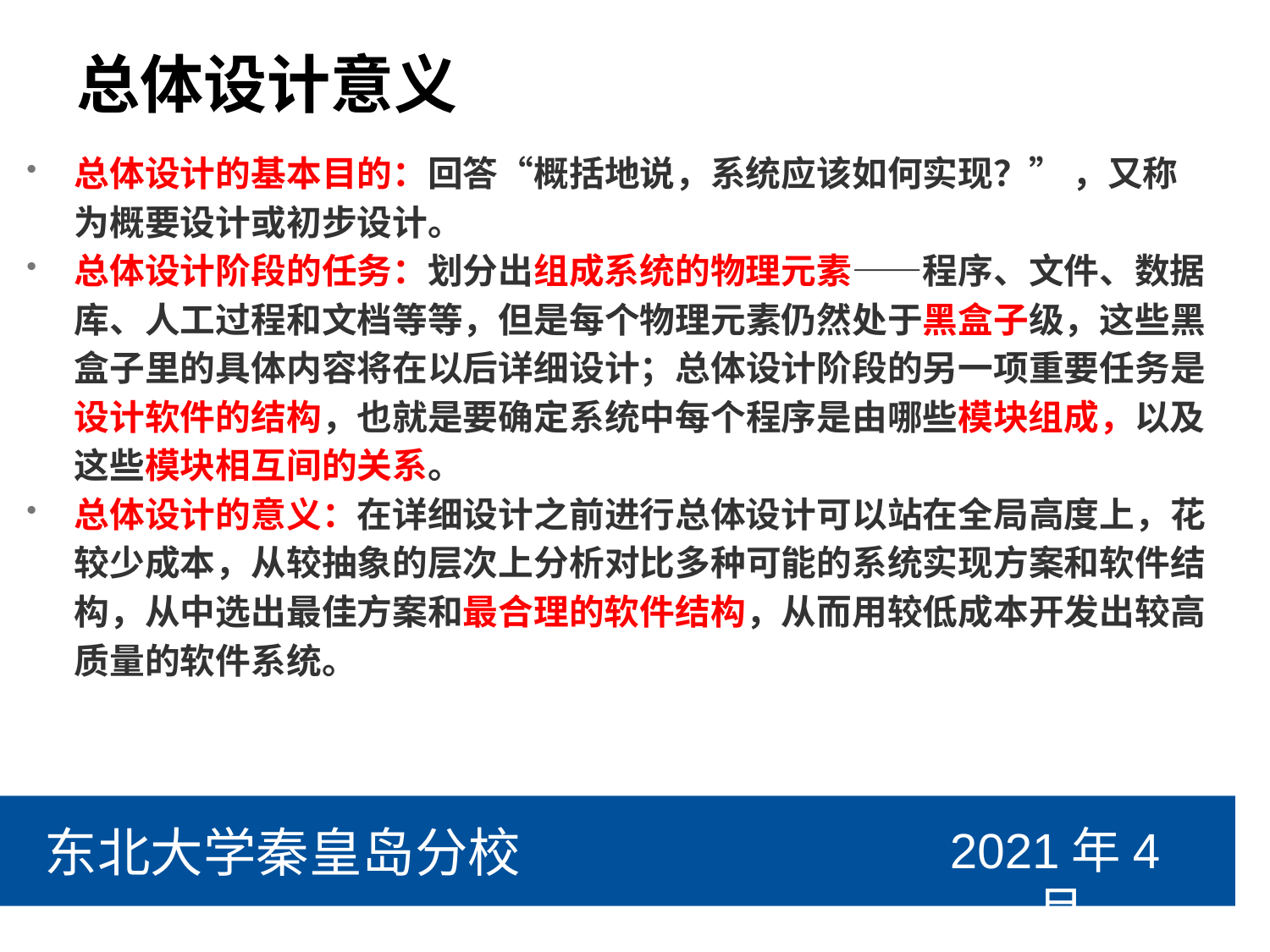

# 总体设计意义
总体设计的基本目的：回答“概括地说，系统应该如何实现？” ，又称为概要设计或初步设计。
总体设计阶段的任务：划分出组成系统的物理元素——程序、文件、数据库、人工过程和文档等等，但是每个物理元素仍然处于黑盒子级，这些黑盒子里的具体内容将在以后详细设计；总体设计阶段的另一项重要任务是设计软件的结构，也就是要确定系统中每个程序是由哪些模块组成，以及这些模块相互间的关系。
总体设计的意义：在详细设计之前进行总体设计可以站在全局高度上，花较少成本，从较抽象的层次上分析对比多种可能的系统实现方案和软件结构，从中选出最佳方案和最合理的软件结构，从而用较低成本开发出较高质量的软件系统。